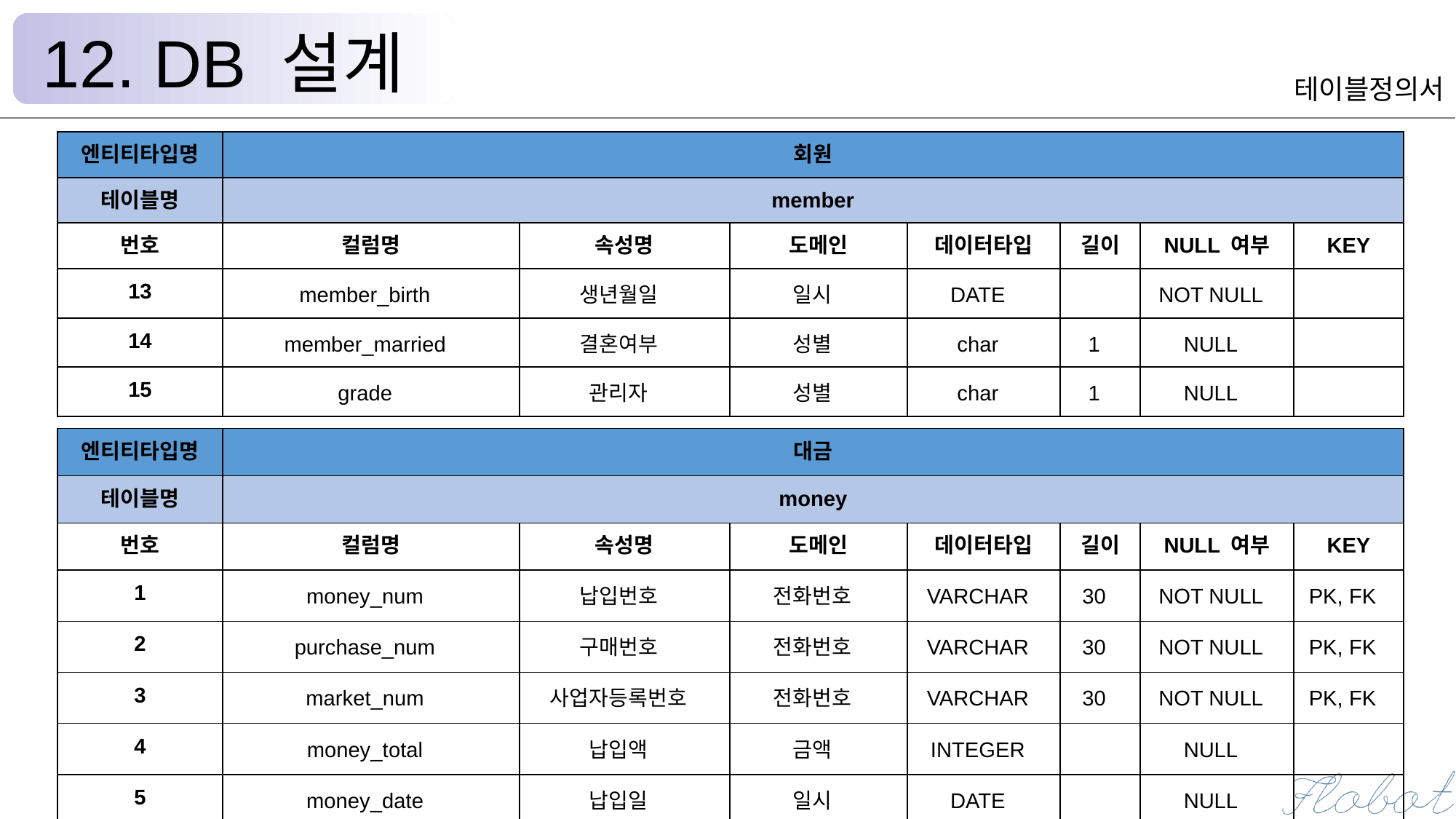

12. DB 설계

테이블정의서
| 엔티티타입명 | 회원 |  |  |  |  |  |  |
| --- | --- | --- | --- | --- | --- | --- | --- |
| 테이블명 | member |  |  |  |  |  |  |
| 번호 | 컬럼명 | 속성명 | 도메인 | 데이터타입 | 길이 | NULL 여부 | KEY |
| 13 | member\_birth | 생년월일 | 일시 | DATE |  | NOT NULL |  |
| 14 | member\_married | 결혼여부 | 성별 | char | 1 | NULL |  |
| 15 | grade | 관리자 | 성별 | char | 1 | NULL |  |
| 엔티티타입명 | 대금 |  |  |  |  |  |  |
| --- | --- | --- | --- | --- | --- | --- | --- |
| 테이블명 | money |  |  |  |  |  |  |
| 번호 | 컬럼명 | 속성명 | 도메인 | 데이터타입 | 길이 | NULL 여부 | KEY |
| 1 | money\_num | 납입번호 | 전화번호 | VARCHAR | 30 | NOT NULL | PK, FK |
| 2 | purchase\_num | 구매번호 | 전화번호 | VARCHAR | 30 | NOT NULL | PK, FK |
| 3 | market\_num | 사업자등록번호 | 전화번호 | VARCHAR | 30 | NOT NULL | PK, FK |
| 4 | money\_total | 납입액 | 금액 | INTEGER |  | NULL |  |
| 5 | money\_date | 납입일 | 일시 | DATE |  | NULL |  |